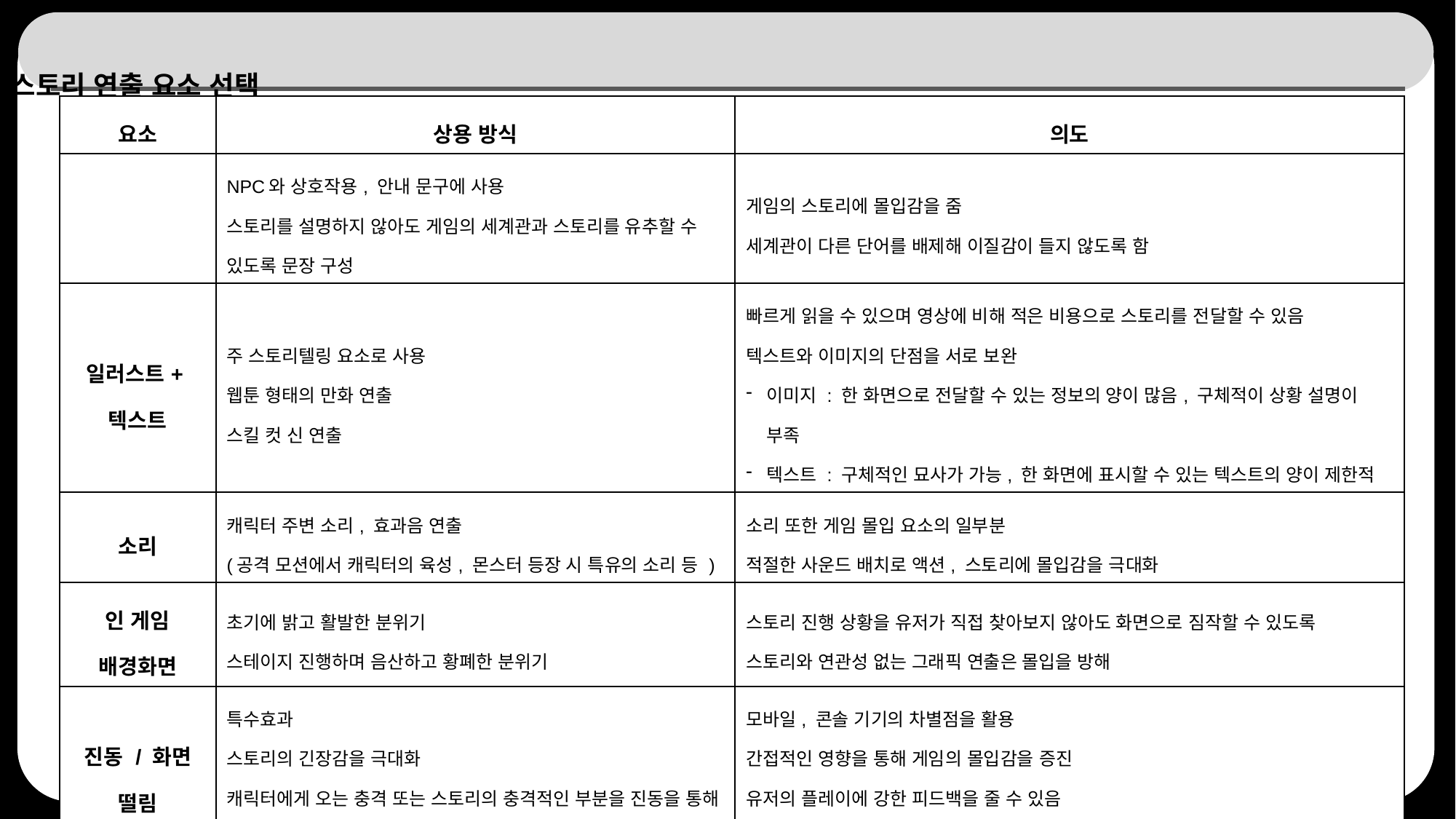

# 스토리 연출 요소 선택
| 요소 | 상용 방식 | 의도 |
| --- | --- | --- |
|  | NPC와 상호작용, 안내 문구에 사용 스토리를 설명하지 않아도 게임의 세계관과 스토리를 유추할 수 있도록 문장 구성 | 게임의 스토리에 몰입감을 줌 세계관이 다른 단어를 배제해 이질감이 들지 않도록 함 |
| 일러스트+ 텍스트 | 주 스토리텔링 요소로 사용 웹툰 형태의 만화 연출 스킬 컷 신 연출 | 빠르게 읽을 수 있으며 영상에 비해 적은 비용으로 스토리를 전달할 수 있음 텍스트와 이미지의 단점을 서로 보완 이미지 : 한 화면으로 전달할 수 있는 정보의 양이 많음, 구체적이 상황 설명이 부족 텍스트 : 구체적인 묘사가 가능, 한 화면에 표시할 수 있는 텍스트의 양이 제한적 |
| 소리 | 캐릭터 주변 소리, 효과음 연출 (공격 모션에서 캐릭터의 육성, 몬스터 등장 시 특유의 소리 등 ) | 소리 또한 게임 몰입 요소의 일부분 적절한 사운드 배치로 액션, 스토리에 몰입감을 극대화 |
| 인 게임 배경화면 | 초기에 밝고 활발한 분위기 스테이지 진행하며 음산하고 황폐한 분위기 | 스토리 진행 상황을 유저가 직접 찾아보지 않아도 화면으로 짐작할 수 있도록 스토리와 연관성 없는 그래픽 연출은 몰입을 방해 |
| 진동 / 화면 떨림 | 특수효과 스토리의 긴장감을 극대화 캐릭터에게 오는 충격 또는 스토리의 충격적인 부분을 진동을 통해 현신의 유저에게 간접적으로 체험하게 함 | 모바일, 콘솔 기기의 차별점을 활용 간접적인 영향을 통해 게임의 몰입감을 증진 유저의 플레이에 강한 피드백을 줄 수 있음 유저와 게임이 상호 작용한다는 느낌을 줄 수 있음 |
24